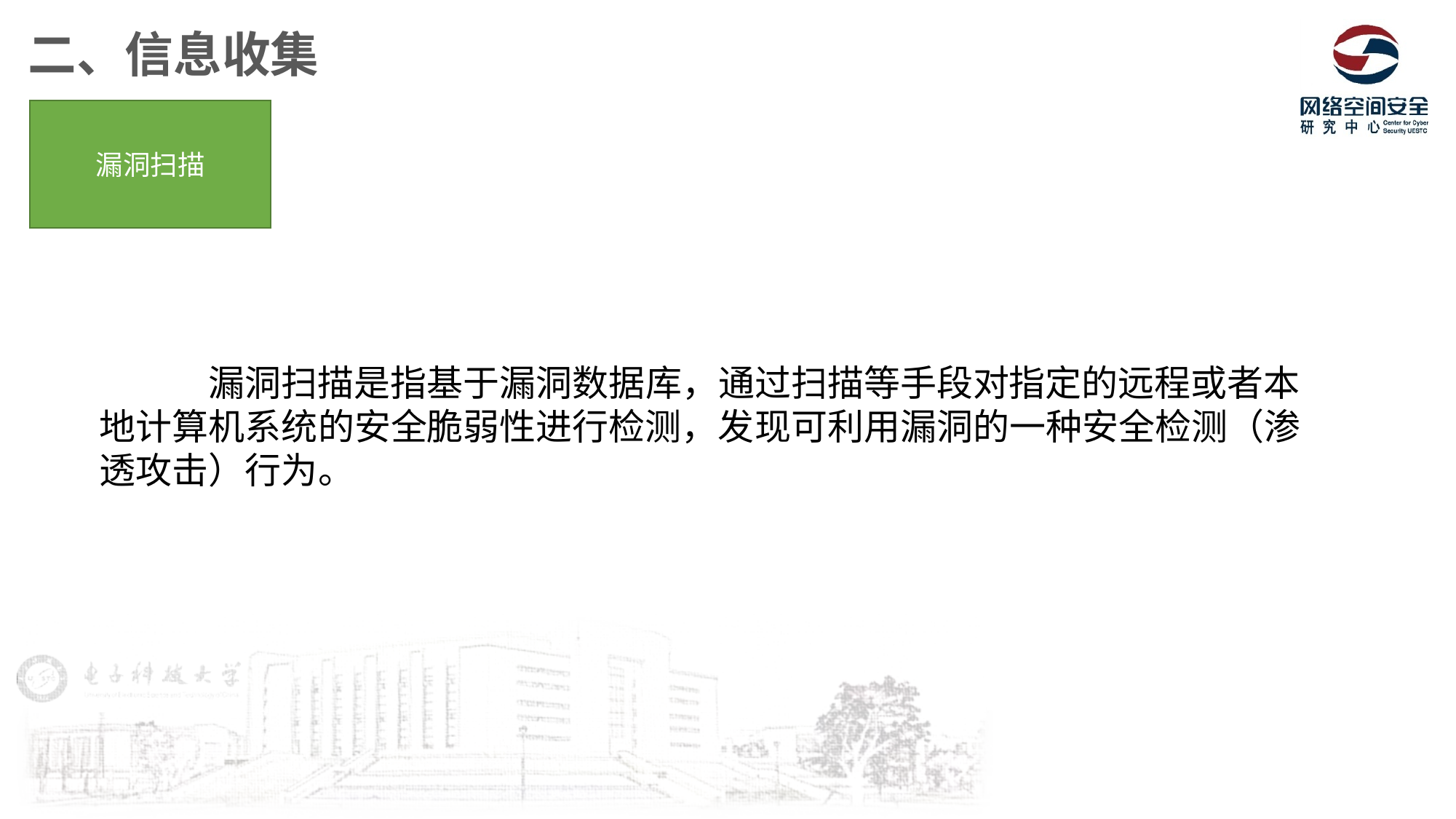

二、信息收集
漏洞扫描
	漏洞扫描是指基于漏洞数据库，通过扫描等手段对指定的远程或者本地计算机系统的安全脆弱性进行检测，发现可利用漏洞的一种安全检测（渗透攻击）行为。